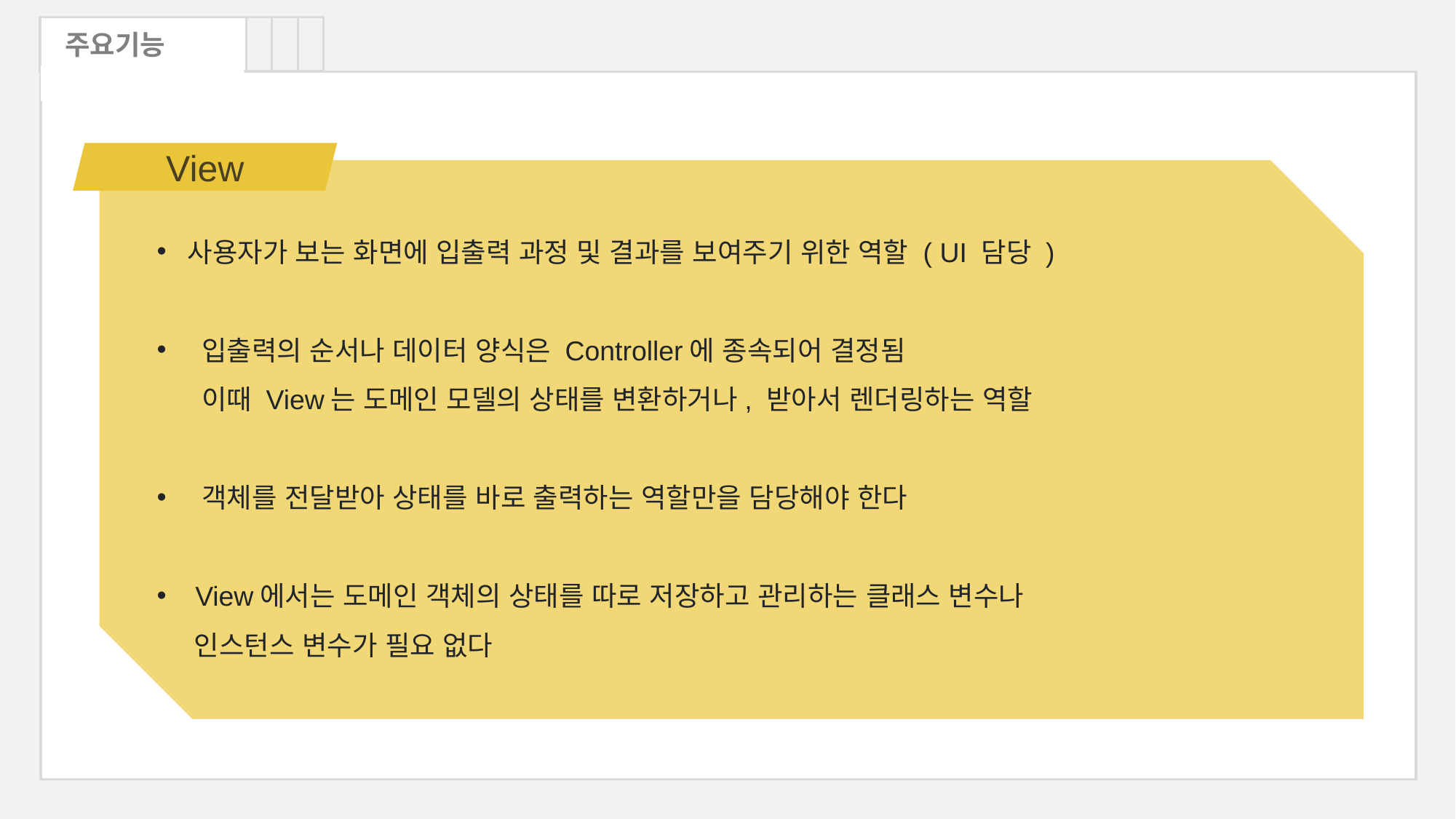

주요기능

View
사용자가 보는 화면에 입출력 과정 및 결과를 보여주기 위한 역할 ( UI 담당 )

 입출력의 순서나 데이터 양식은 Controller에 종속되어 결정됨
     이때 View는 도메인 모델의 상태를 변환하거나, 받아서 렌더링하는 역할

 객체를 전달받아 상태를 바로 출력하는 역할만을 담당해야 한다

 View에서는 도메인 객체의 상태를 따로 저장하고 관리하는 클래스 변수나
    인스턴스 변수가 필요 없다